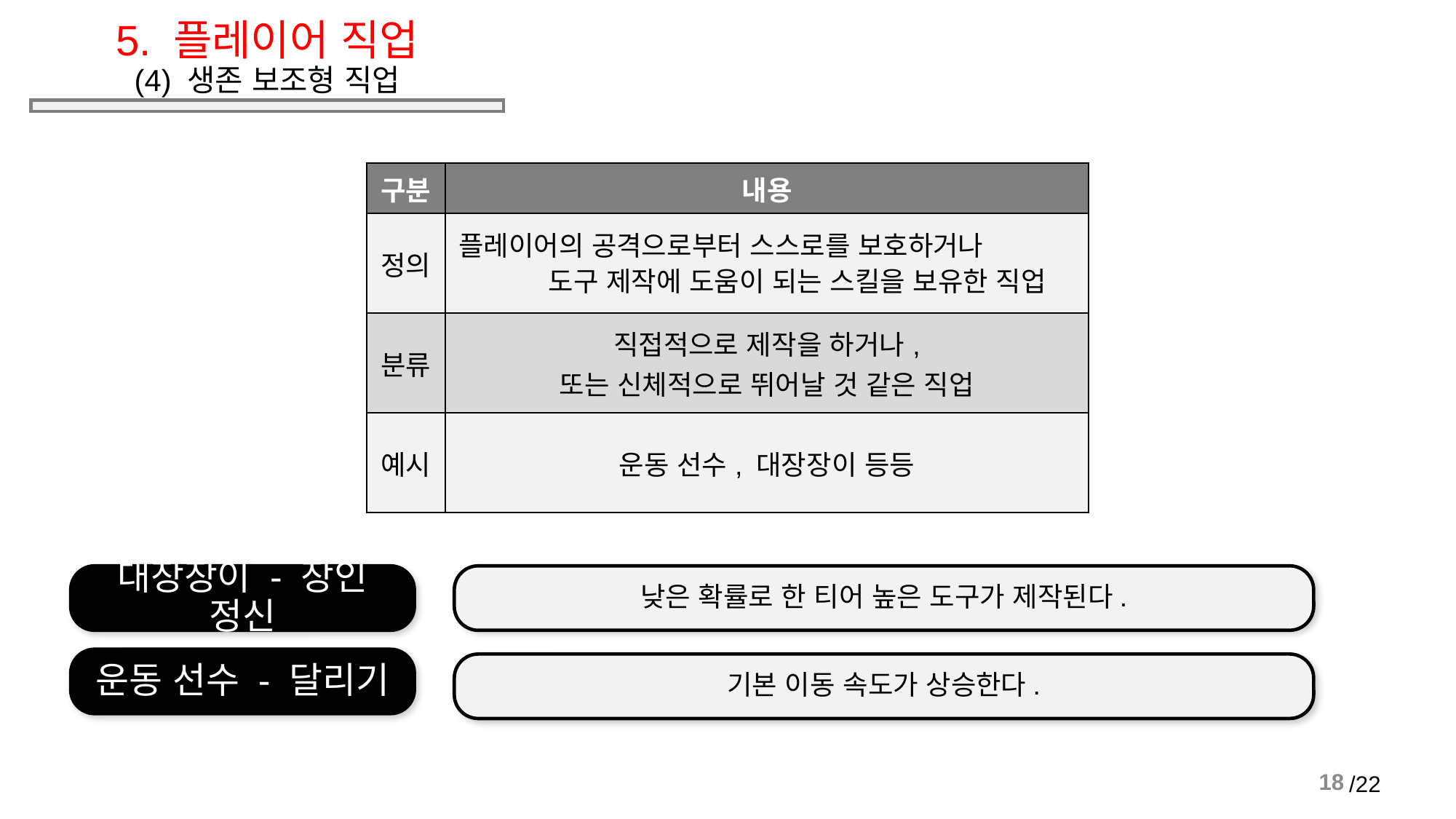

# 5. 플레이어 직업 (4) 생존 보조형 직업
| 구분 | 내용 |
| --- | --- |
| 정의 | 플레이어의 공격으로부터 스스로를 보호하거나 도구 제작에 도움이 되는 스킬을 보유한 직업 |
| 분류 | 직접적으로 제작을 하거나, 또는 신체적으로 뛰어날 것 같은 직업 |
| 예시 | 운동 선수, 대장장이 등등 |
대장장이 - 장인 정신
낮은 확률로 한 티어 높은 도구가 제작된다.
운동 선수 - 달리기
기본 이동 속도가 상승한다.
18